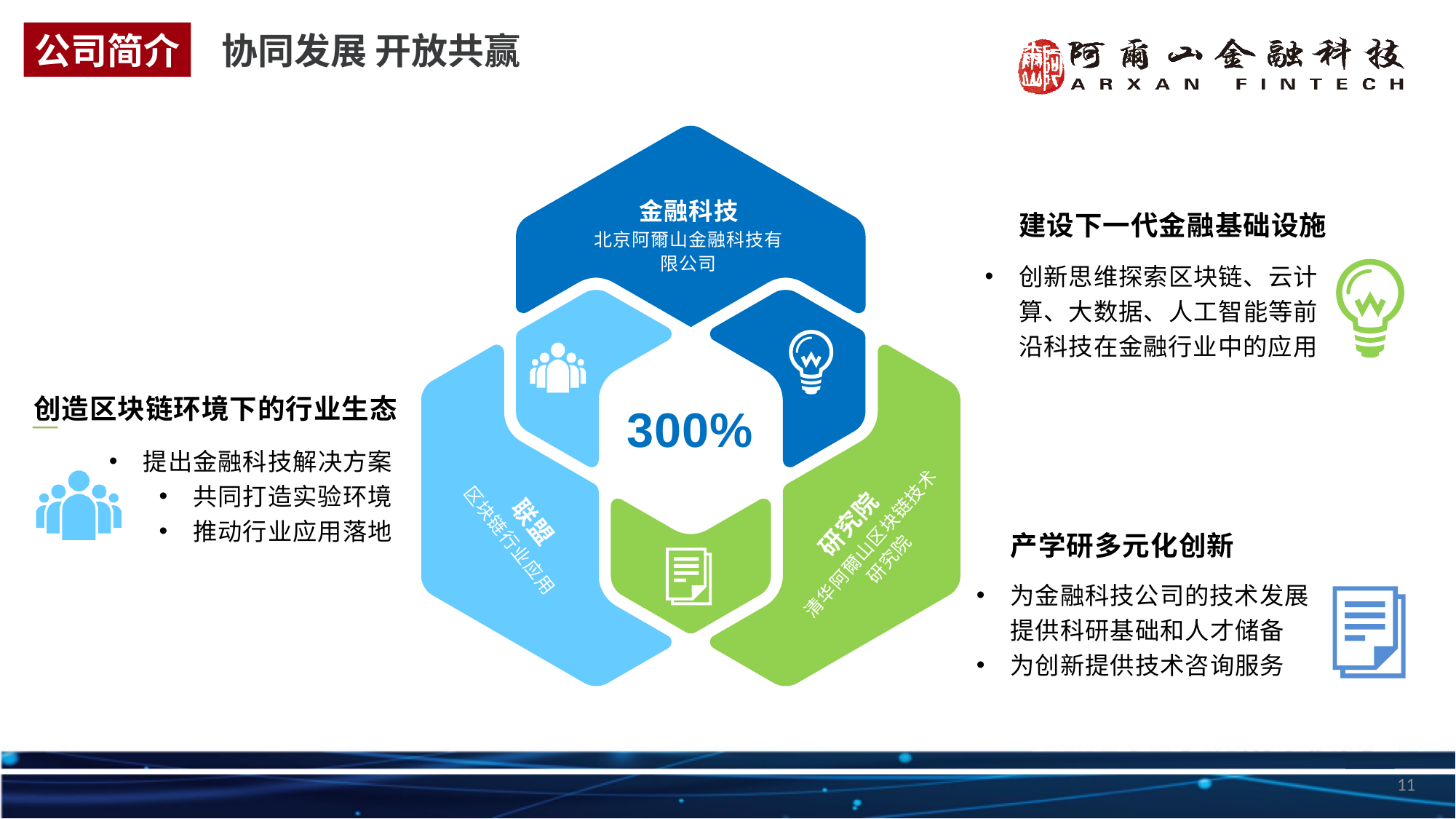

协同发展 开放共赢
公司简介

金融科技
北京阿爾山金融科技有限公司

联盟
区块链行业应用
研究院
清华阿爾山区块链技术研究院

建设下一代金融基础设施
创新思维探索区块链、云计算、大数据、人工智能等前沿科技在金融行业中的应用

创造区块链环境下的行业生态

提出金融科技解决方案
共同打造实验环境
推动行业应用落地

300%
产学研多元化创新
为金融科技公司的技术发展提供科研基础和人才储备
为创新提供技术咨询服务

11